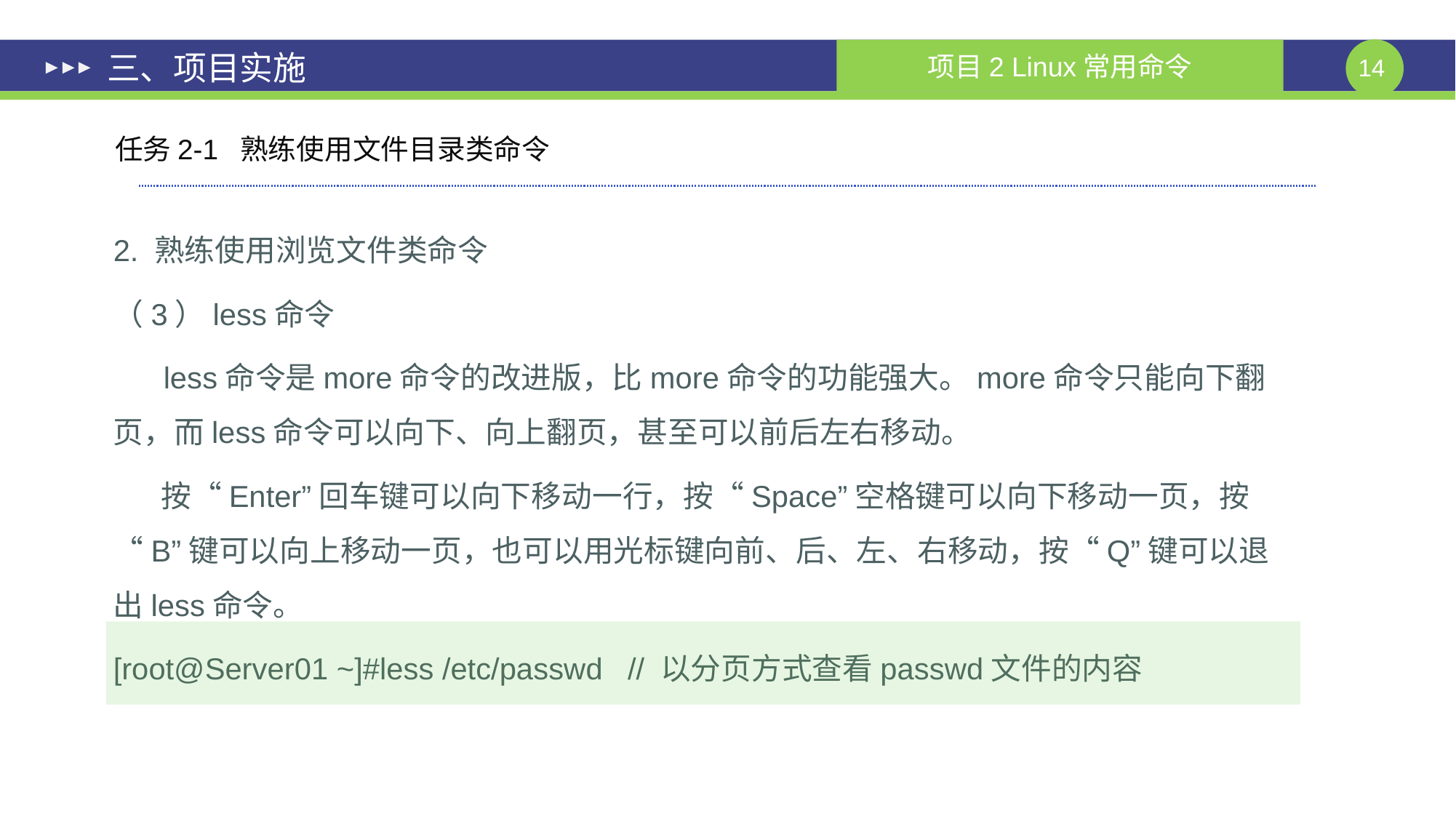

# 三、项目实施
任务2-1  熟练使用文件目录类命令

2. 熟练使用浏览文件类命令
（3）less命令
      less命令是more命令的改进版，比more命令的功能强大。more命令只能向下翻页，而less命令可以向下、向上翻页，甚至可以前后左右移动。
      按“Enter”回车键可以向下移动一行，按“Space”空格键可以向下移动一页，按“B”键可以向上移动一页，也可以用光标键向前、后、左、右移动，按“Q”键可以退出less命令。
[root@Server01 ~]#less /etc/passwd   // 以分页方式查看passwd文件的内容